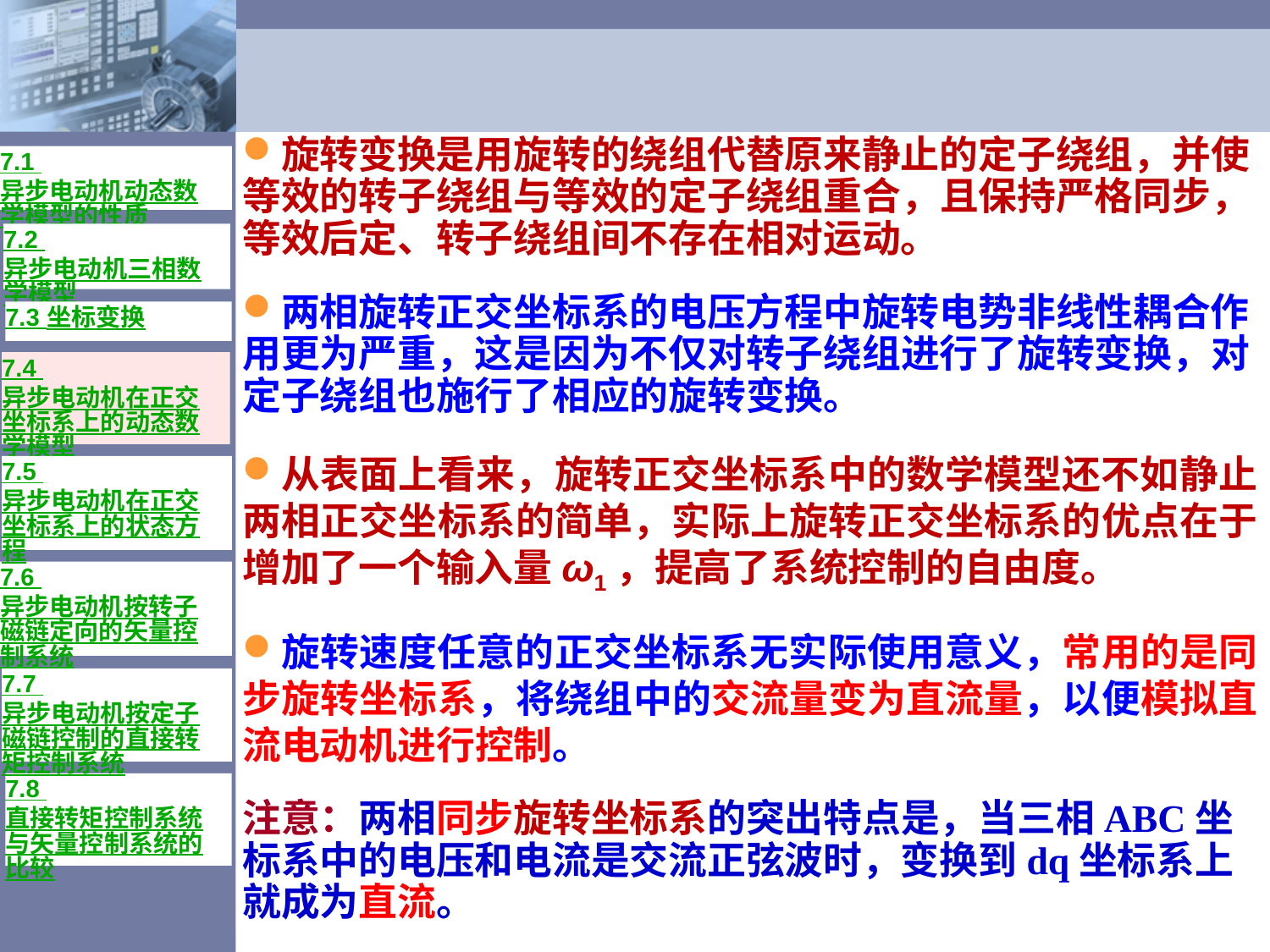

旋转变换是用旋转的绕组代替原来静止的定子绕组，并使等效的转子绕组与等效的定子绕组重合，且保持严格同步，等效后定、转子绕组间不存在相对运动。
两相旋转正交坐标系的电压方程中旋转电势非线性耦合作用更为严重，这是因为不仅对转子绕组进行了旋转变换，对定子绕组也施行了相应的旋转变换。
从表面上看来，旋转正交坐标系中的数学模型还不如静止两相正交坐标系的简单，实际上旋转正交坐标系的优点在于增加了一个输入量ω1，提高了系统控制的自由度。
旋转速度任意的正交坐标系无实际使用意义，常用的是同步旋转坐标系，将绕组中的交流量变为直流量，以便模拟直流电动机进行控制。
注意：两相同步旋转坐标系的突出特点是，当三相ABC坐标系中的电压和电流是交流正弦波时，变换到dq坐标系上就成为直流。

7.1 异步电动机动态数学模型的性质
7.2 异步电动机三相数学模型
7.3 坐标变换
7.4 异步电动机在正交坐标系上的动态数学模型
7.5 异步电动机在正交坐标系上的状态方程
7.6 异步电动机按转子磁链定向的矢量控制系统
7.7 异步电动机按定子磁链控制的直接转矩控制系统
7.8 直接转矩控制系统与矢量控制系统的比较